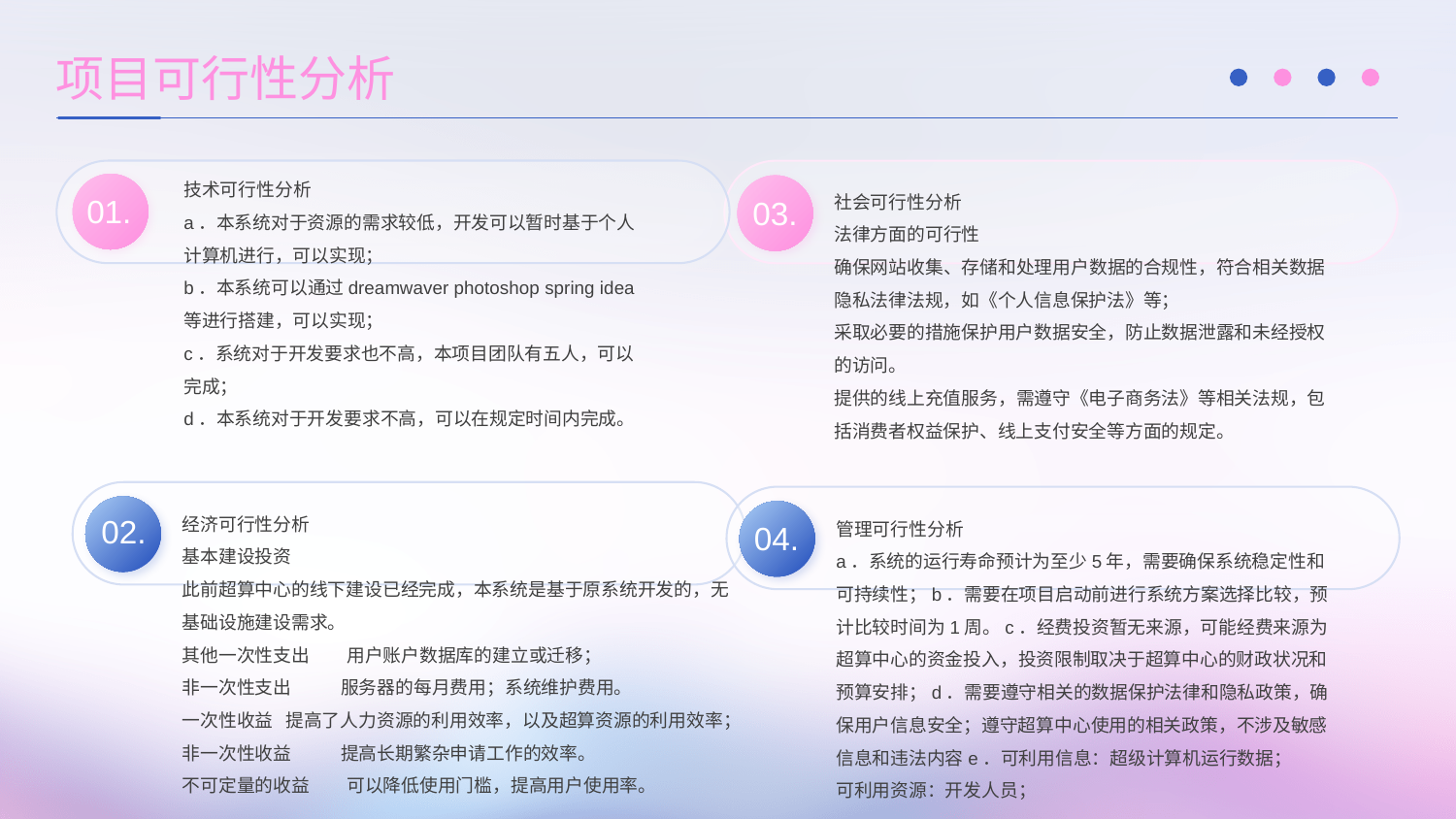

项目可行性分析

技术可行性分析
a．本系统对于资源的需求较低，开发可以暂时基于个人计算机进行，可以实现；
b．本系统可以通过dreamwaver photoshop spring idea等进行搭建，可以实现；
c．系统对于开发要求也不高，本项目团队有五人，可以完成；
d．本系统对于开发要求不高，可以在规定时间内完成。

01.

社会可行性分析
法律方面的可行性
确保网站收集、存储和处理用户数据的合规性，符合相关数据隐私法律法规，如《个人信息保护法》等；
采取必要的措施保护用户数据安全，防止数据泄露和未经授权的访问。
提供的线上充值服务，需遵守《电子商务法》等相关法规，包括消费者权益保护、线上支付安全等方面的规定。

03.

经济可行性分析
基本建设投资
此前超算中心的线下建设已经完成，本系统是基于原系统开发的，无基础设施建设需求。
其他一次性支出         用户账户数据库的建立或迁移；
非一次性支出            服务器的每月费用；系统维护费用。
一次性收益   提高了人力资源的利用效率，以及超算资源的利用效率；
非一次性收益            提高长期繁杂申请工作的效率。
不可定量的收益         可以降低使用门槛，提高用户使用率。

02.

管理可行性分析
a．系统的运行寿命预计为至少5年，需要确保系统稳定性和可持续性；b．需要在项目启动前进行系统方案选择比较，预计比较时间为1周。c．经费投资暂无来源，可能经费来源为超算中心的资金投入，投资限制取决于超算中心的财政状况和预算安排；d．需要遵守相关的数据保护法律和隐私政策，确保用户信息安全；遵守超算中心使用的相关政策，不涉及敏感信息和违法内容e．可利用信息：超级计算机运行数据；
可利用资源：开发人员；

04.